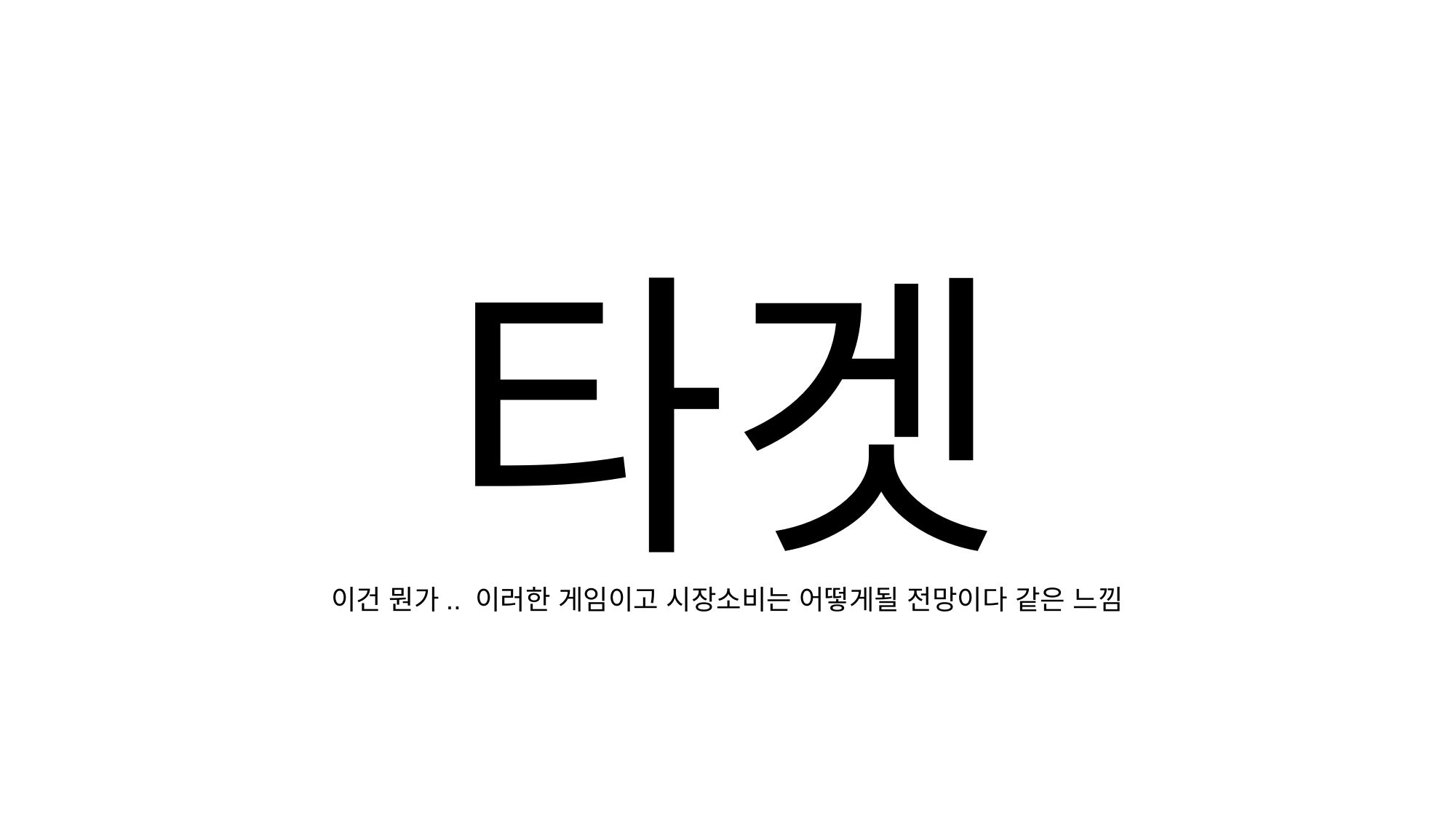

타겟
이건 뭔가.. 이러한 게임이고 시장소비는 어떻게될 전망이다 같은 느낌